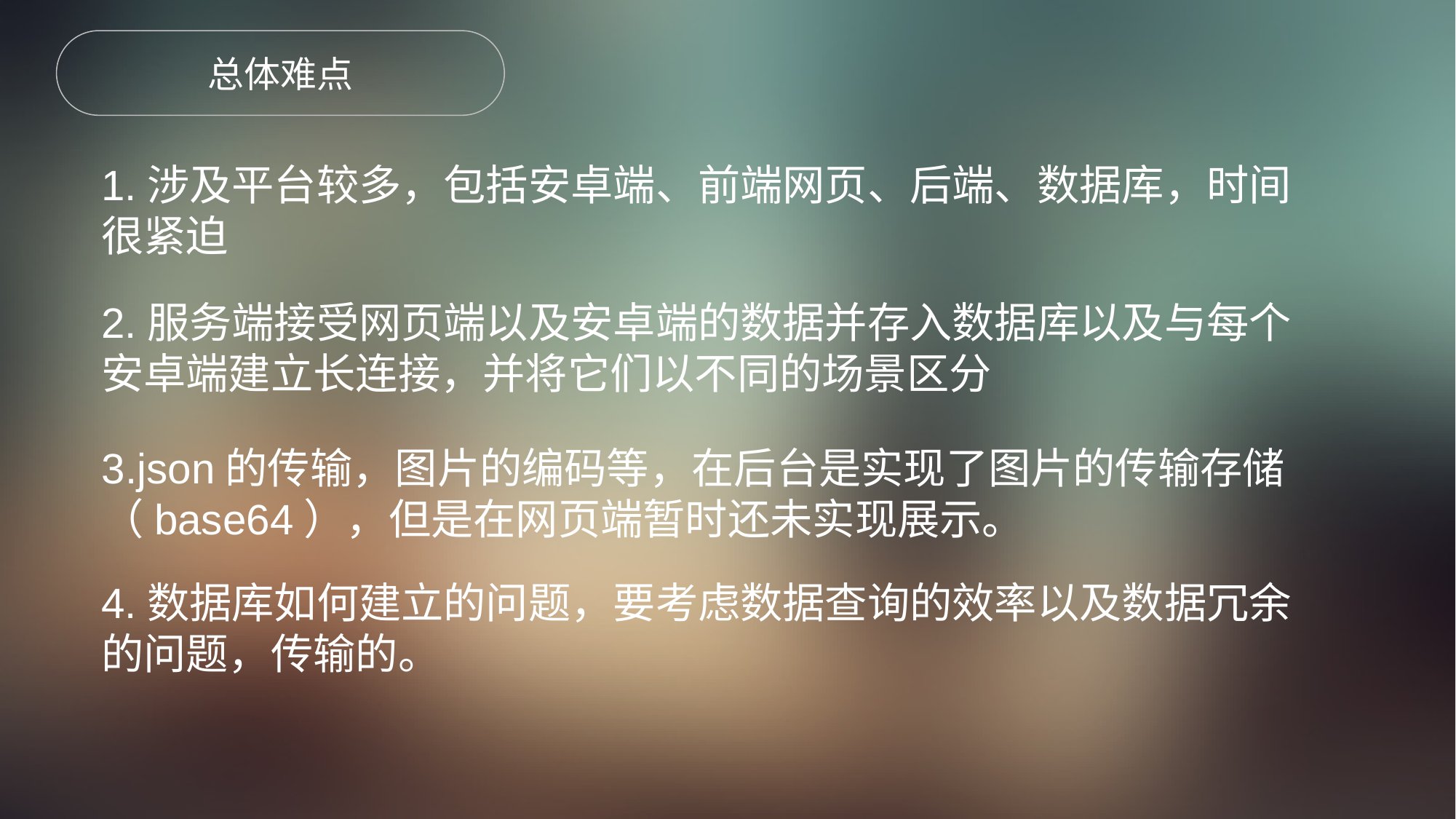

总体难点
1.涉及平台较多，包括安卓端、前端网页、后端、数据库，时间很紧迫
2.服务端接受网页端以及安卓端的数据并存入数据库以及与每个安卓端建立长连接，并将它们以不同的场景区分
3.json的传输，图片的编码等，在后台是实现了图片的传输存储（base64），但是在网页端暂时还未实现展示。
4.数据库如何建立的问题，要考虑数据查询的效率以及数据冗余的问题，传输的。